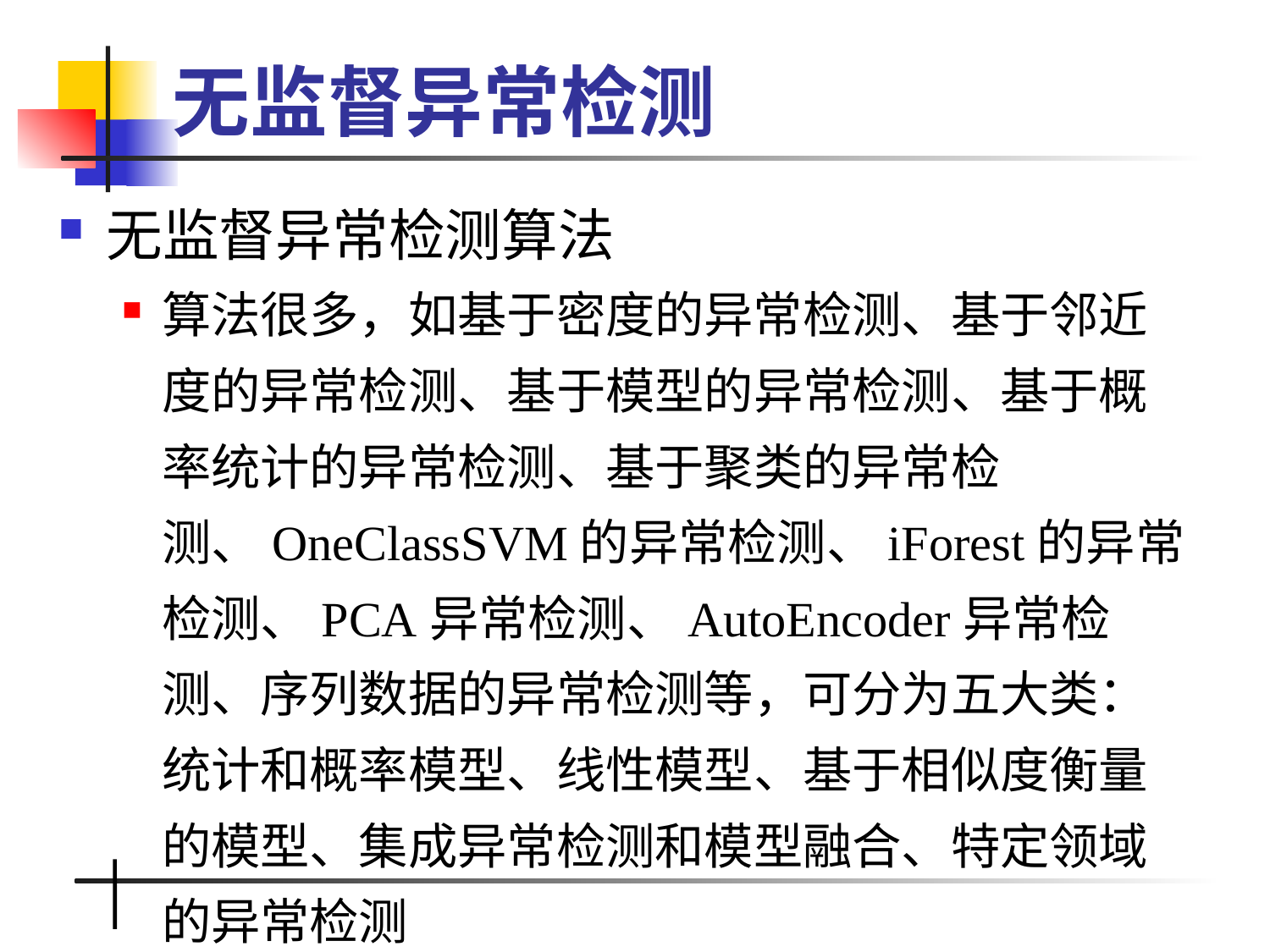

# 无监督异常检测
无监督异常检测算法
算法很多，如基于密度的异常检测、基于邻近度的异常检测、基于模型的异常检测、基于概率统计的异常检测、基于聚类的异常检测、OneClassSVM的异常检测、iForest的异常检测、PCA异常检测、AutoEncoder异常检测、序列数据的异常检测等，可分为五大类：统计和概率模型、线性模型、基于相似度衡量的模型、集成异常检测和模型融合、特定领域的异常检测